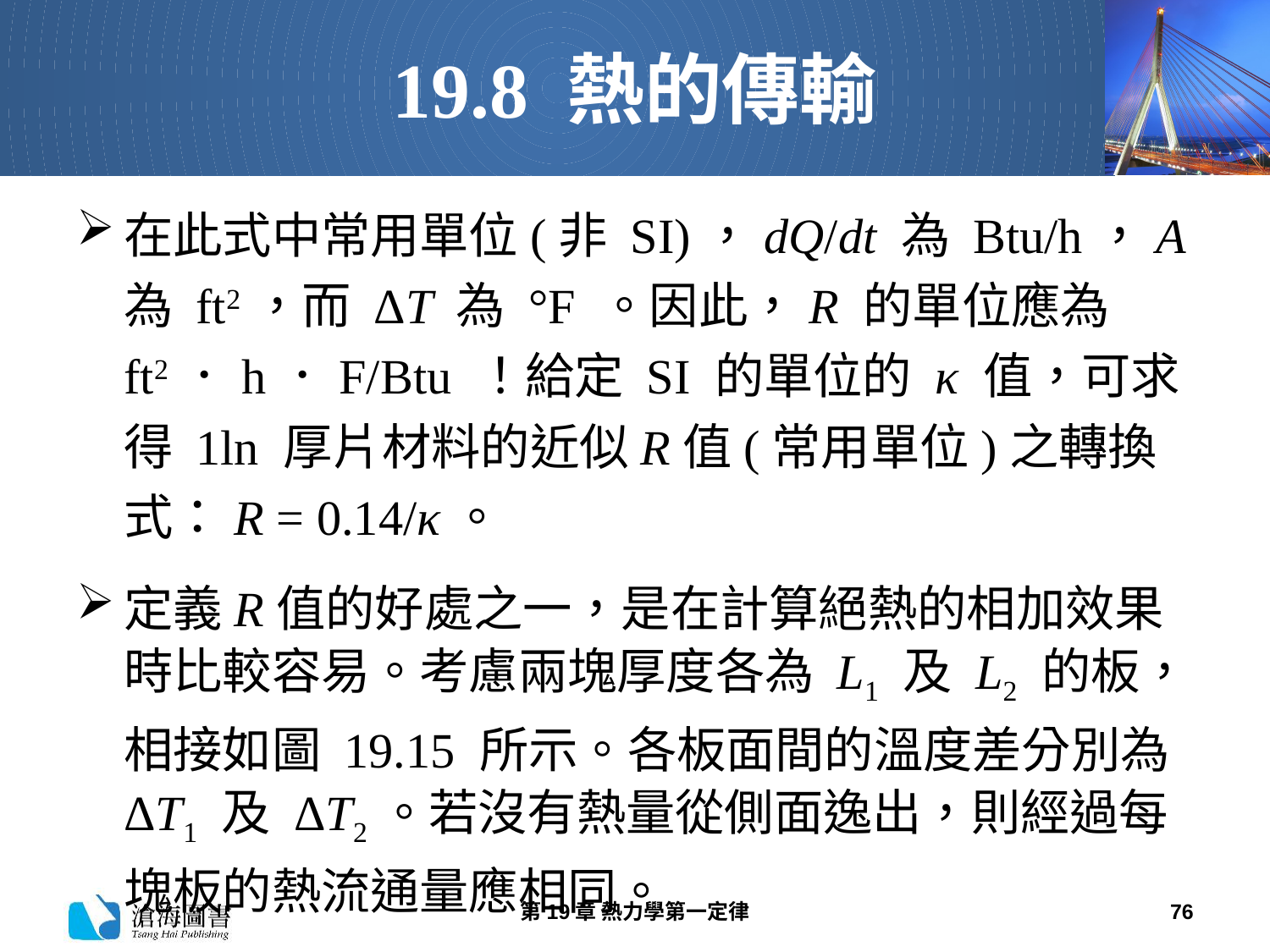

# 19.8 熱的傳輸
在此式中常用單位(非 SI)，dQ/dt 為 Btu/h，A 為 ft2，而 ΔT 為 °F 。因此，R 的單位應為 ft2．h．F/Btu ！給定 SI 的單位的 κ 值，可求得 1ln 厚片材料的近似R值(常用單位)之轉換式：R = 0.14/κ。
定義R值的好處之一，是在計算絕熱的相加效果時比較容易。考慮兩塊厚度各為 L1 及 L2 的板，相接如圖 19.15 所示。各板面間的溫度差分別為 ΔT1 及 ΔT2。若沒有熱量從側面逸出，則經過每塊板的熱流通量應相同。
第19章 熱力學第一定律
76